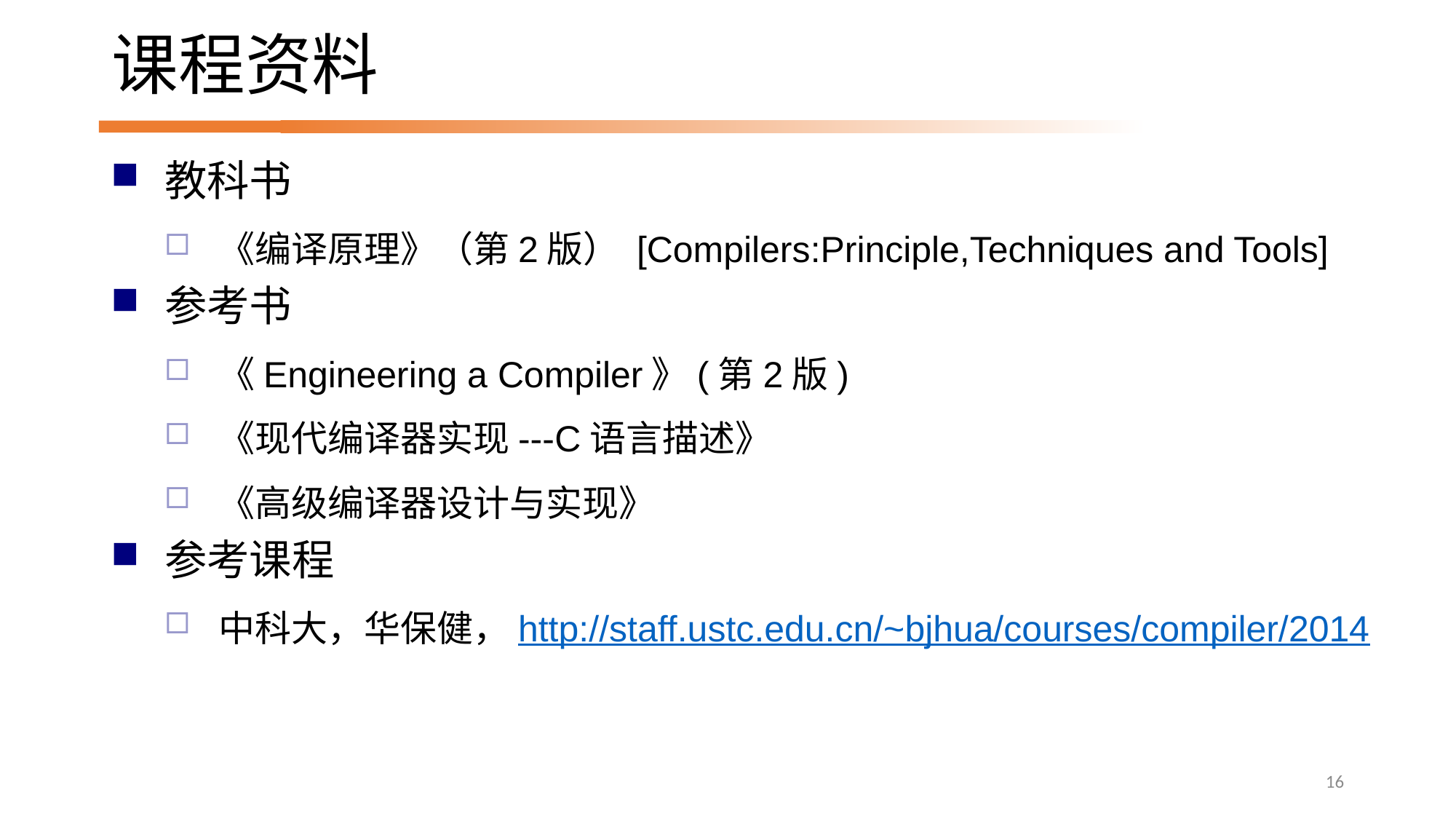

# 课程资料
教科书
《编译原理》（第2版） [Compilers:Principle,Techniques and Tools]
参考书
《Engineering a Compiler》(第2版)
《现代编译器实现---C语言描述》
《高级编译器设计与实现》
参考课程
中科大，华保健，http://staff.ustc.edu.cn/~bjhua/courses/compiler/2014
16